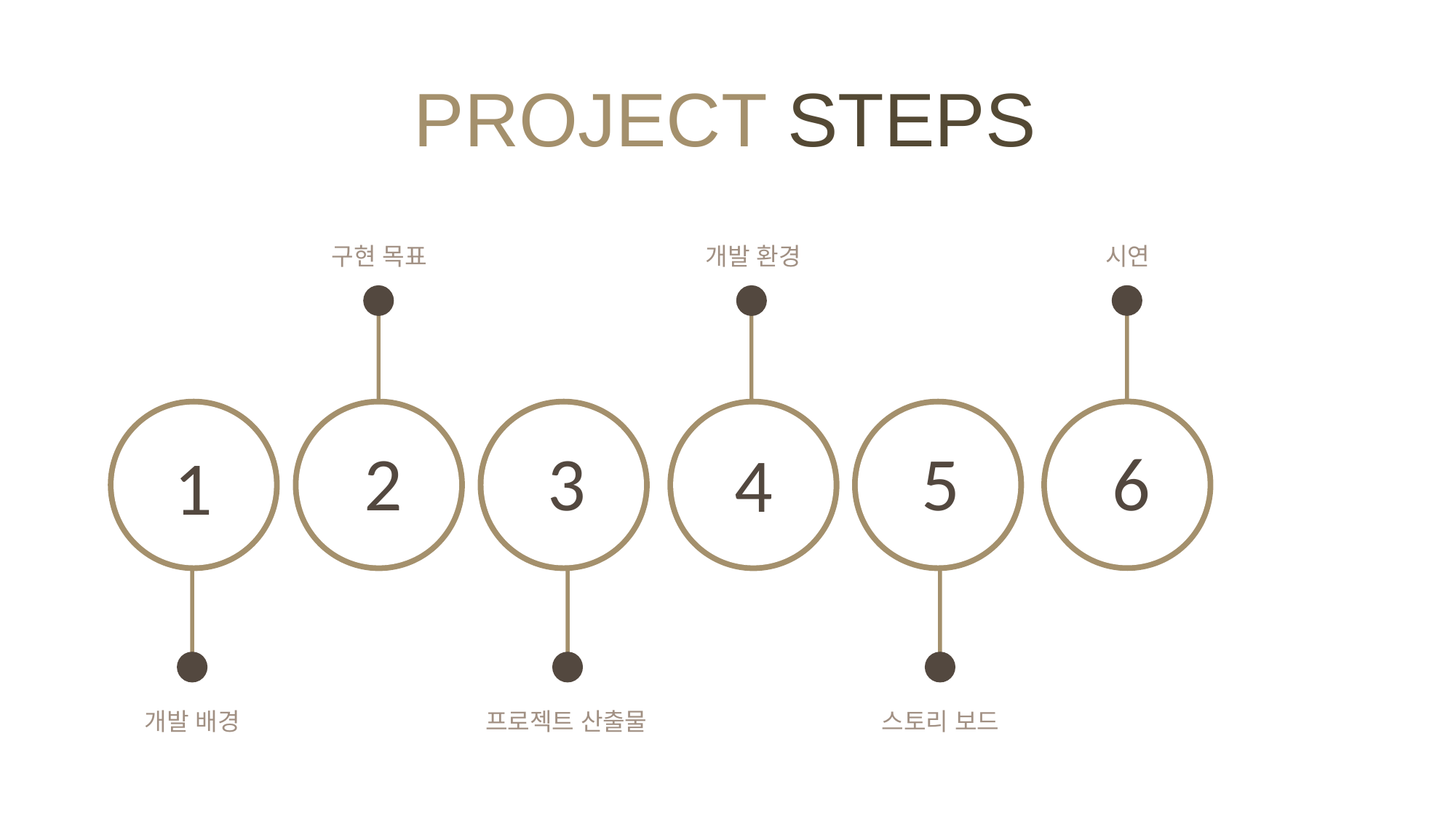

PROJECT STEPS
시연

6
구현 목표

2
개발 환경

4

1

개발 배경

3

프로젝트 산출물

5

스토리 보드